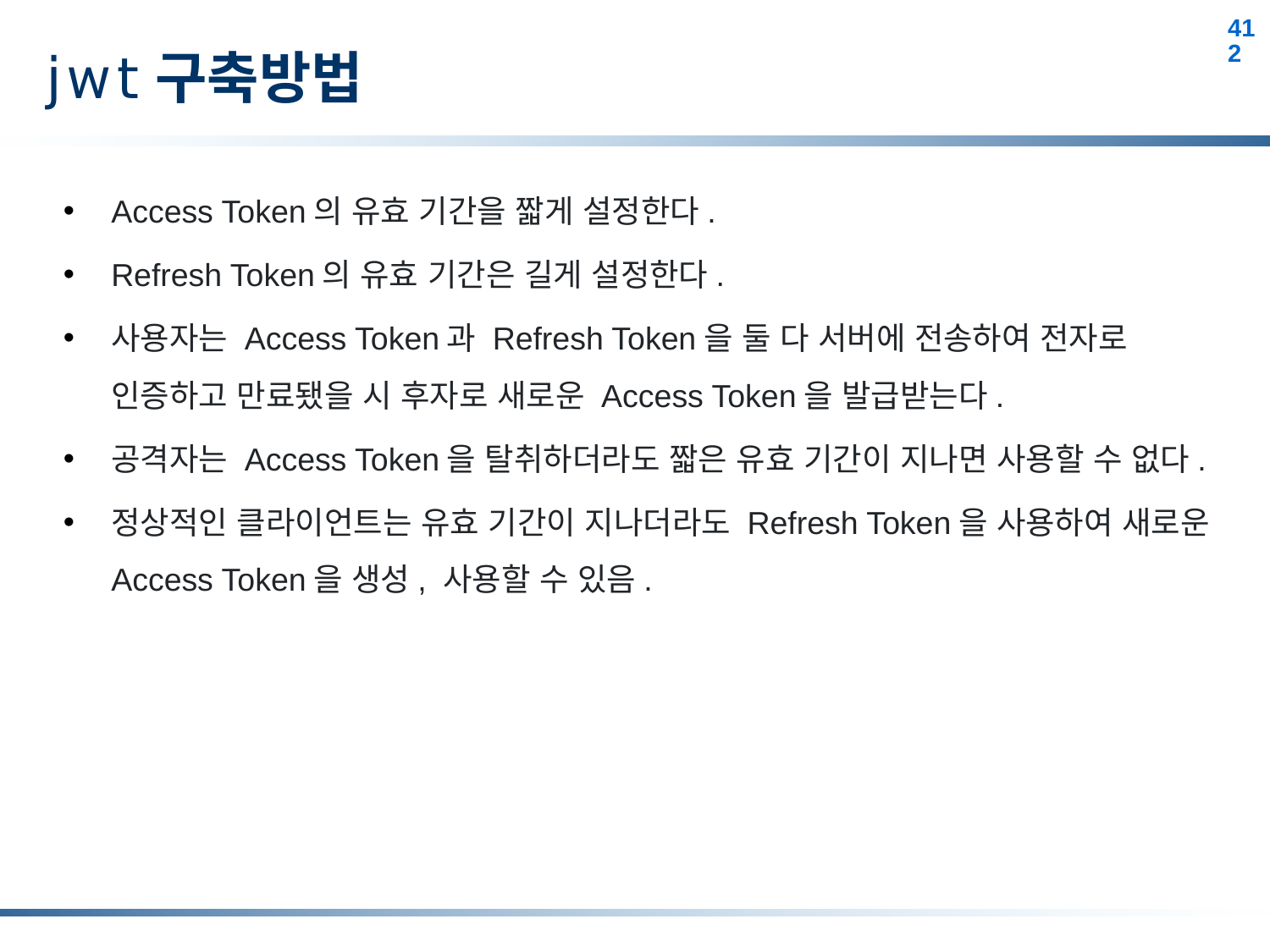

# jwt구축방법
Access Token의 유효 기간을 짧게 설정한다.
Refresh Token의 유효 기간은 길게 설정한다.
사용자는 Access Token과 Refresh Token을 둘 다 서버에 전송하여 전자로 인증하고 만료됐을 시 후자로 새로운 Access Token을 발급받는다.
공격자는 Access Token을 탈취하더라도 짧은 유효 기간이 지나면 사용할 수 없다.
정상적인 클라이언트는 유효 기간이 지나더라도 Refresh Token을 사용하여 새로운 Access Token을 생성, 사용할 수 있음.